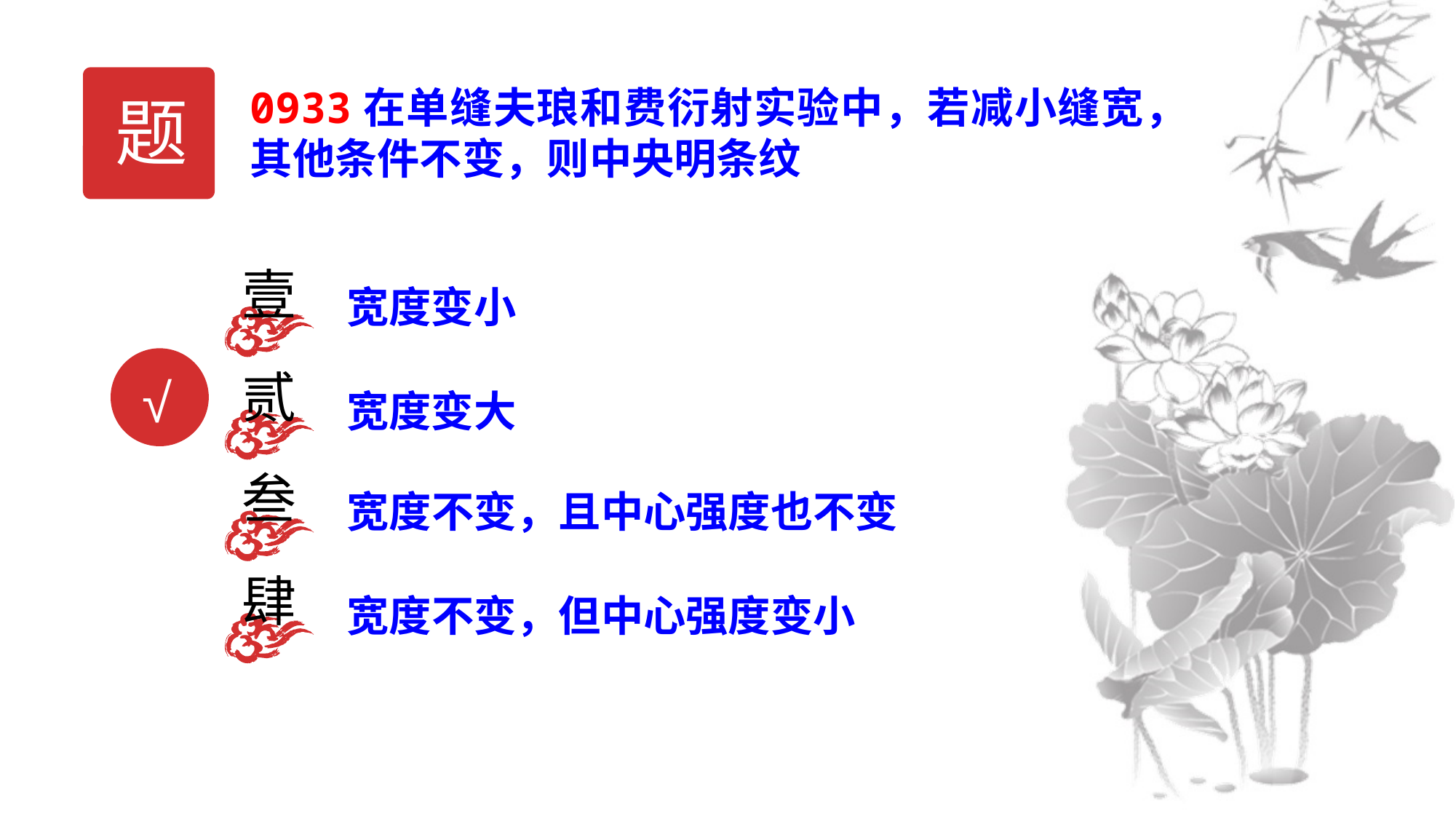

题
0933在单缝夫琅和费衍射实验中，若减小缝宽，其他条件不变，则中央明条纹
壹

宽度变小

√
贰

宽度变大
叁

宽度不变，且中心强度也不变
肆

宽度不变，但中心强度变小